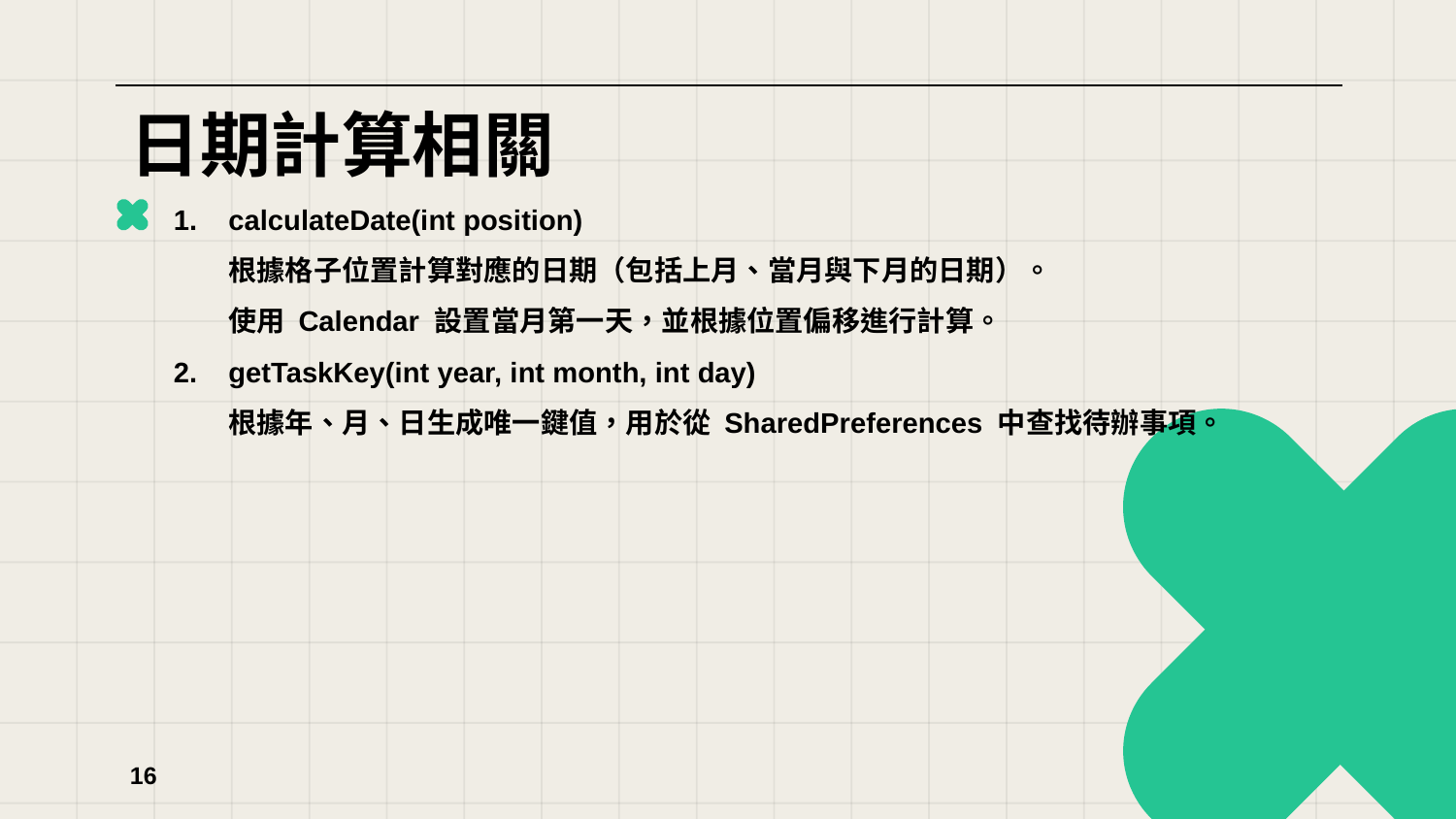

# 日期計算相關
calculateDate(int position)
根據格子位置計算對應的日期（包括上月、當月與下月的日期）。
使用 Calendar 設置當月第一天，並根據位置偏移進行計算。
getTaskKey(int year, int month, int day)
根據年、月、日生成唯一鍵值，用於從 SharedPreferences 中查找待辦事項。

16